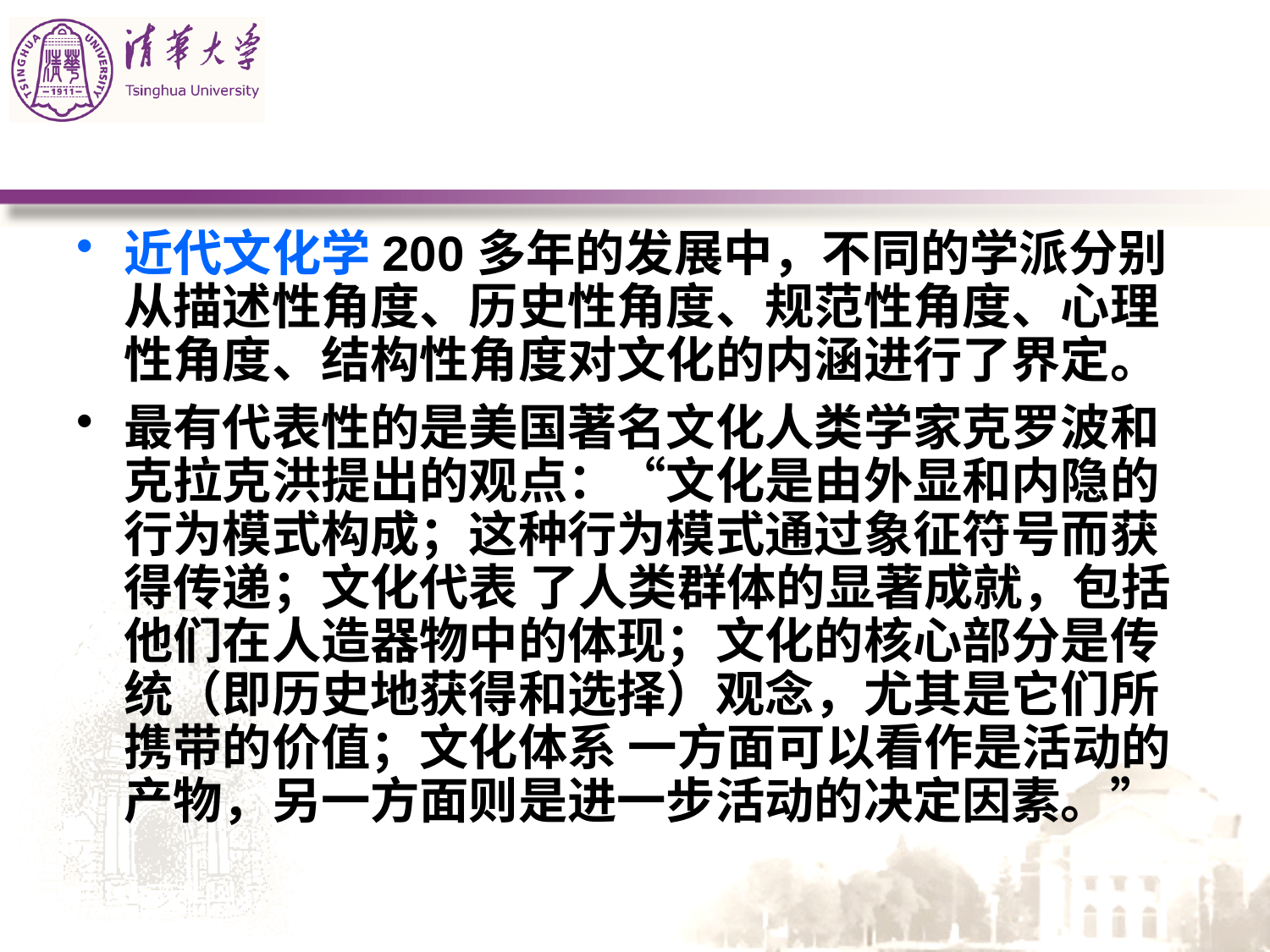

#
近代文化学200多年的发展中，不同的学派分别从描述性角度、历史性角度、规范性角度、心理性角度、结构性角度对文化的内涵进行了界定。
最有代表性的是美国著名文化人类学家克罗波和克拉克洪提出的观点：“文化是由外显和内隐的行为模式构成；这种行为模式通过象征符号而获得传递；文化代表 了人类群体的显著成就，包括他们在人造器物中的体现；文化的核心部分是传统（即历史地获得和选择）观念，尤其是它们所携带的价值；文化体系 一方面可以看作是活动的产物，另一方面则是进一步活动的决定因素。”